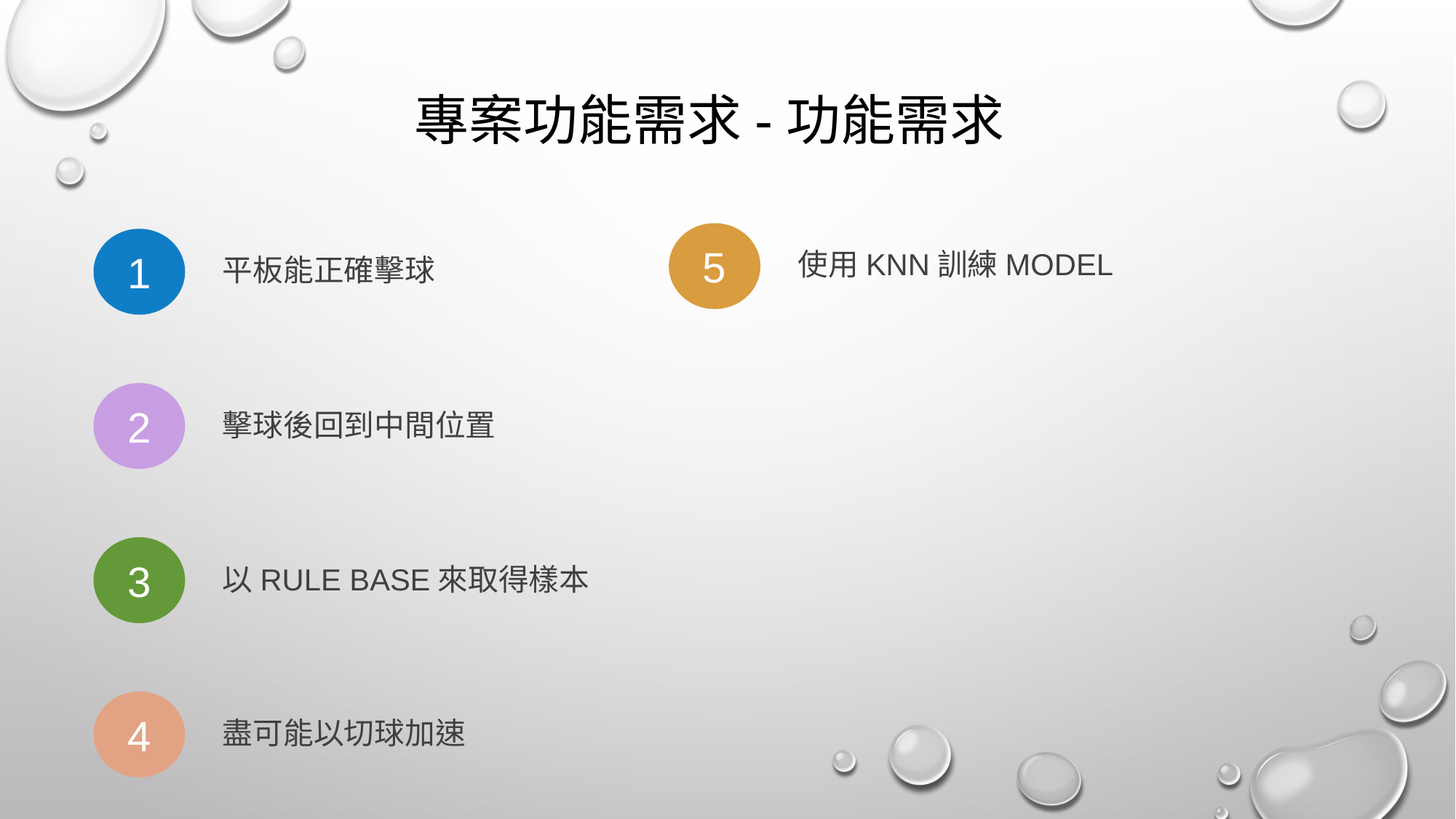

# 專案功能需求-功能需求
5
1
使用KNN訓練MODEL
平板能正確擊球
2
擊球後回到中間位置
3
以RULE BASE來取得樣本
4
盡可能以切球加速